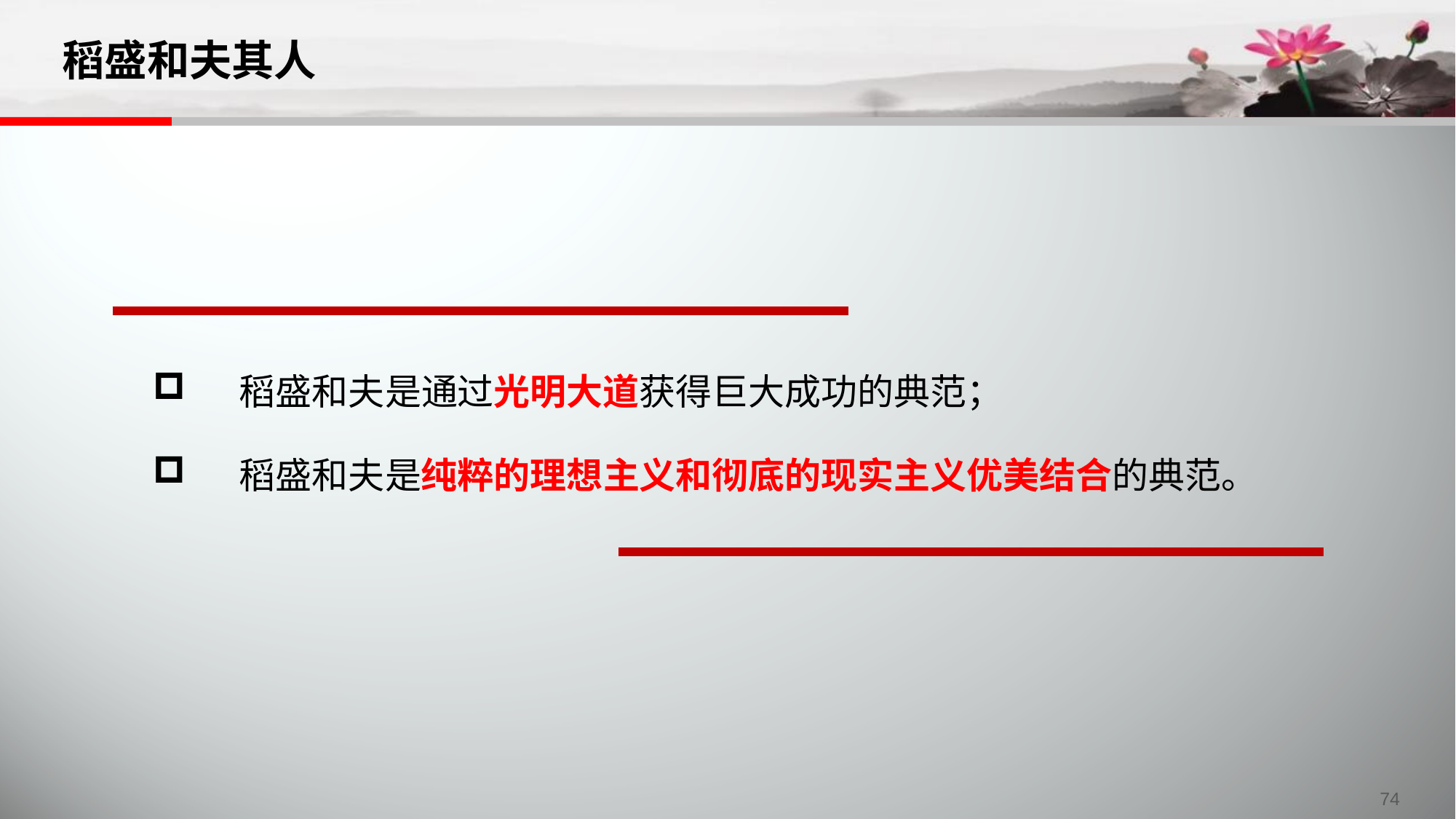

稻盛和夫其人
稻盛和夫是通过光明大道获得巨大成功的典范；
稻盛和夫是纯粹的理想主义和彻底的现实主义优美结合的典范。
74